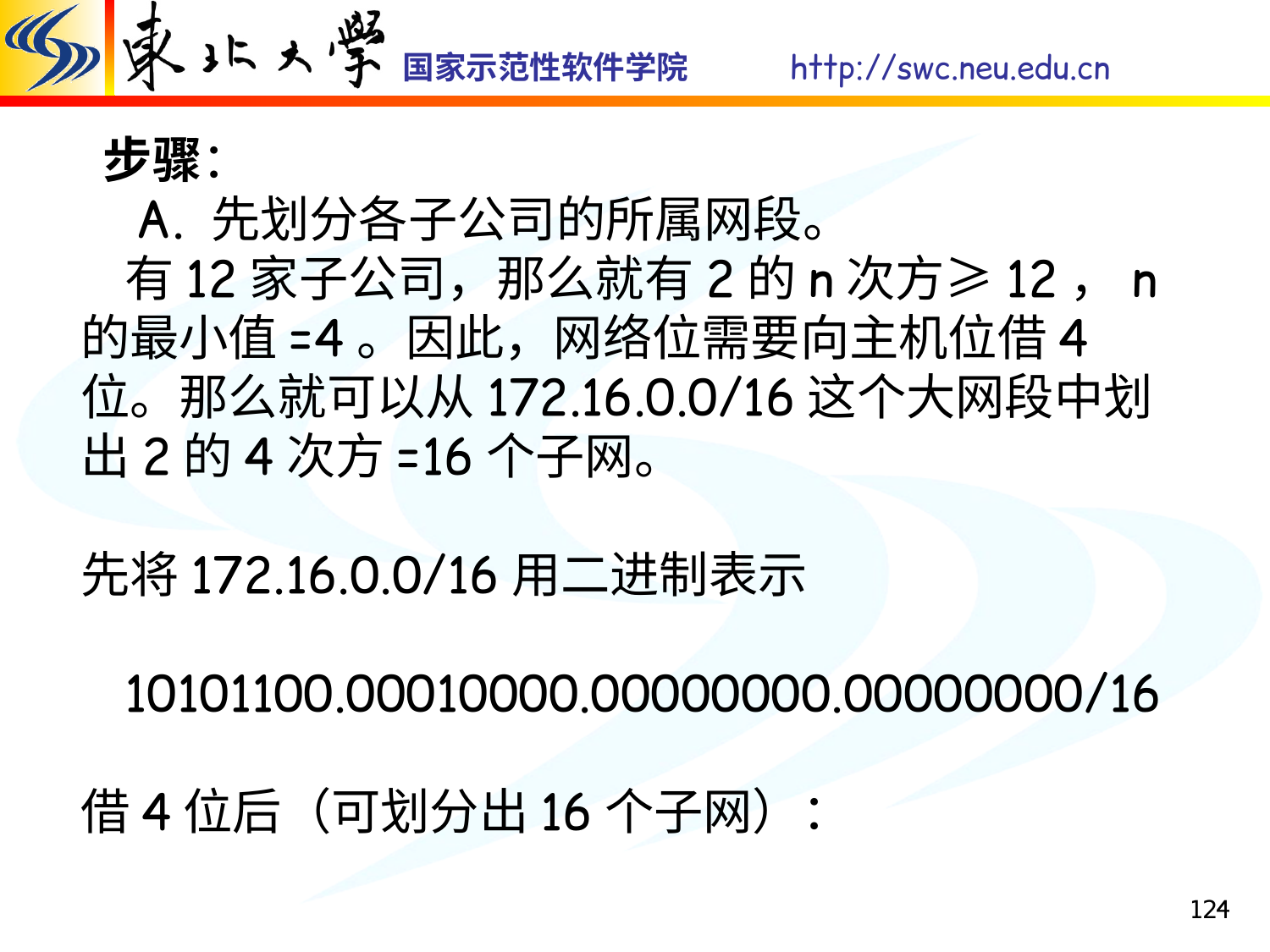

步骤：
    A. 先划分各子公司的所属网段。
    有12家子公司，那么就有2的n次方≥12，n的最小值=4。因此，网络位需要向主机位借4位。那么就可以从172.16.0.0/16这个大网段中划出2的4次方=16个子网。

先将172.16.0.0/16用二进制表示
   10101100.00010000.00000000.00000000/16

借4位后（可划分出16个子网）：
124